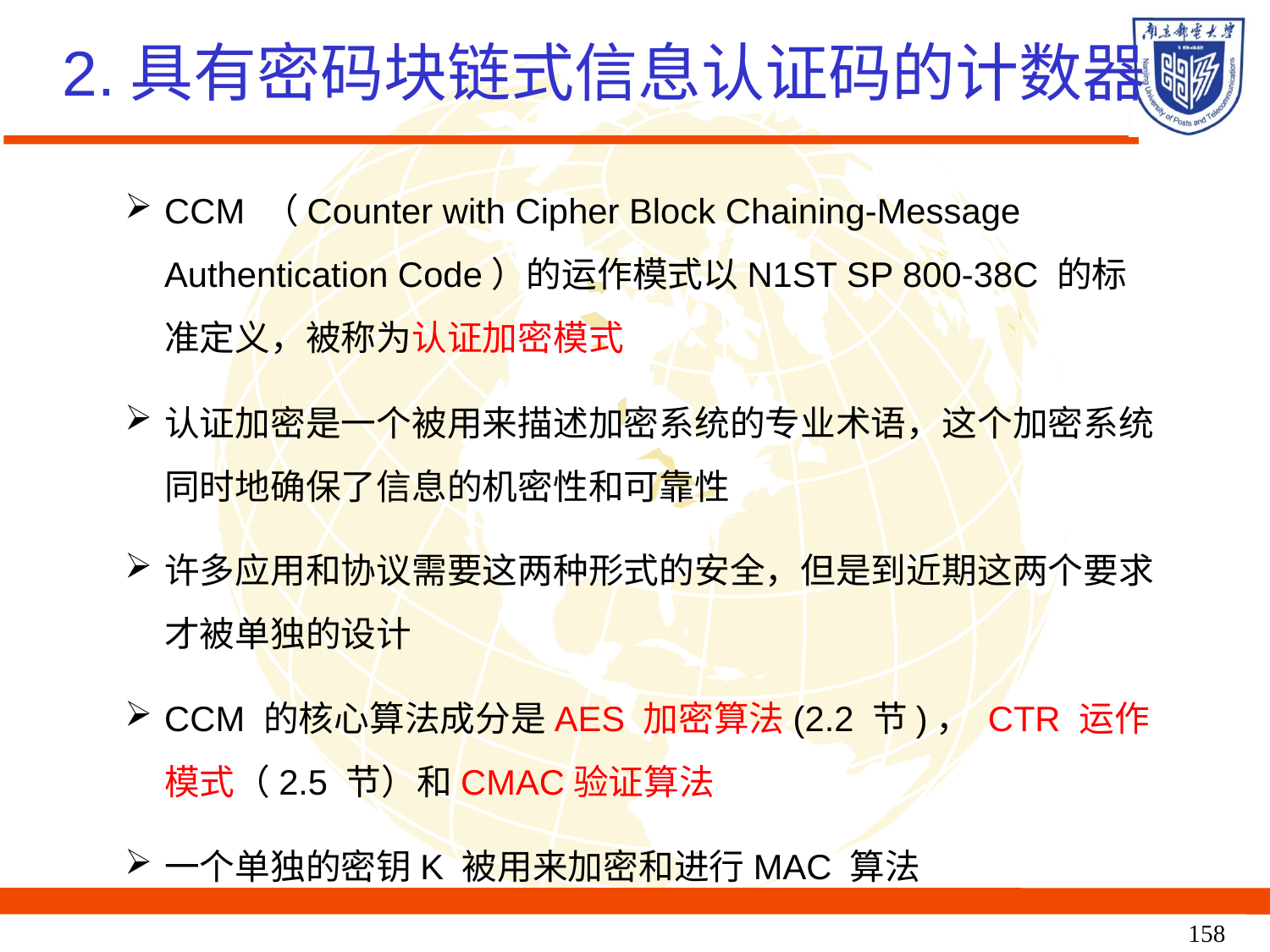

2.具有密码块链式信息认证码的计数器
CCM （Counter with Cipher Block Chaining-Message Authentication Code）的运作模式以N1ST SP 800-38C 的标准定义，被称为认证加密模式
认证加密是一个被用来描述加密系统的专业术语，这个加密系统同时地确保了信息的机密性和可靠性
许多应用和协议需要这两种形式的安全，但是到近期这两个要求才被单独的设计
CCM 的核心算法成分是AES 加密算法(2.2 节)， CTR 运作模式（2.5 节）和CMAC验证算法
一个单独的密钥K 被用来加密和进行MAC 算法
158